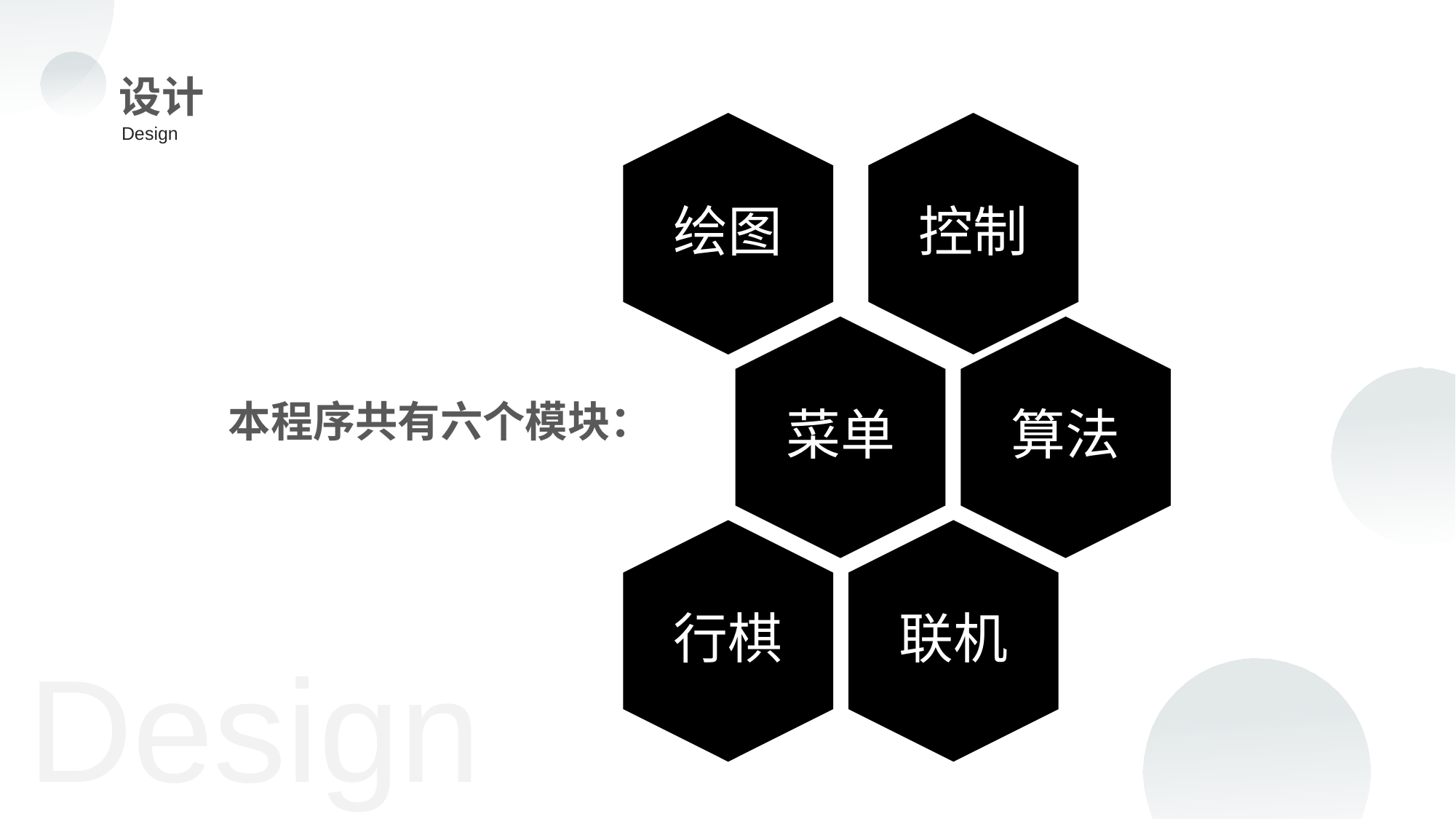

设计
Design
控制

绘图
菜单

算法
联机

行棋

本程序共有六个模块：
Design